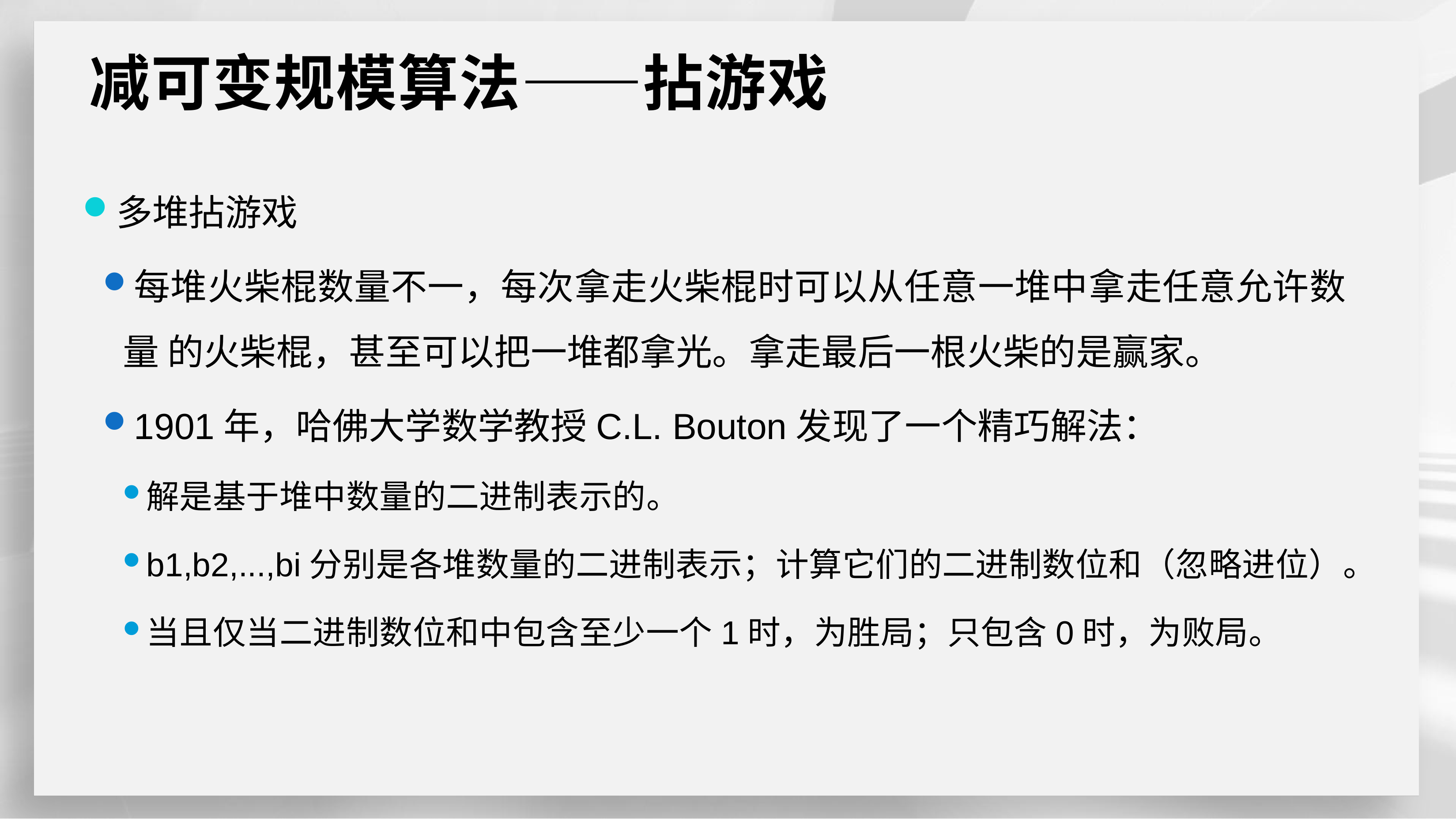

# 减可变规模算法——拈游戏
多堆拈游戏
每堆火柴棍数量不一，每次拿走火柴棍时可以从任意一堆中拿走任意允许数量 的火柴棍，甚至可以把一堆都拿光。拿走最后一根火柴的是赢家。
1901年，哈佛大学数学教授C.L. Bouton发现了一个精巧解法：
解是基于堆中数量的二进制表示的。
b1,b2,...,bi分别是各堆数量的二进制表示；计算它们的二进制数位和（忽略进位）。
当且仅当二进制数位和中包含至少一个1时，为胜局；只包含0时，为败局。